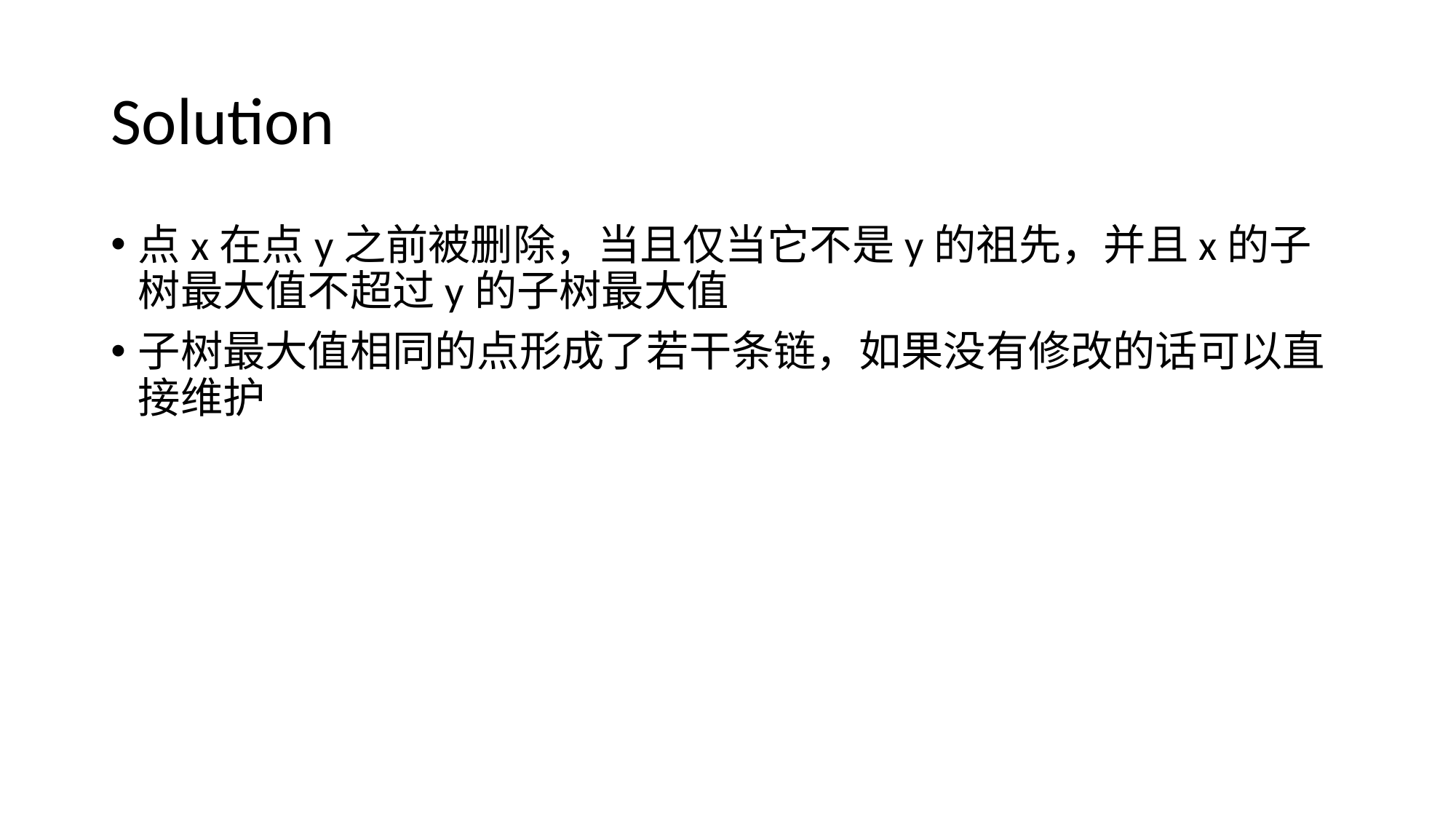

# Solution
点x在点y之前被删除，当且仅当它不是y的祖先，并且x的子树最大值不超过y的子树最大值
子树最大值相同的点形成了若干条链，如果没有修改的话可以直接维护